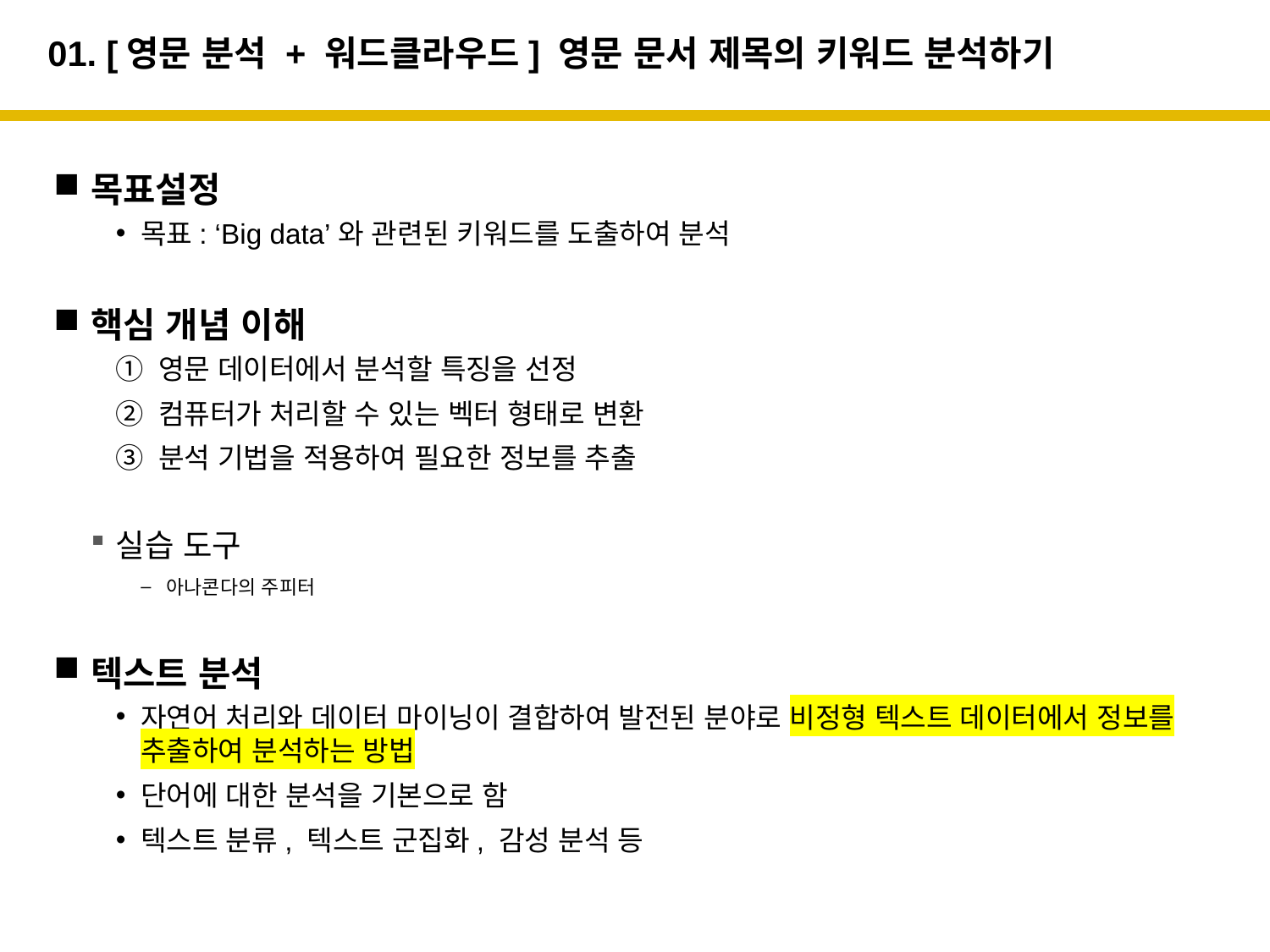

# 01. [영문 분석 + 워드클라우드] 영문 문서 제목의 키워드 분석하기
목표설정
목표: ‘Big data’와 관련된 키워드를 도출하여 분석

핵심 개념 이해
① 영문 데이터에서 분석할 특징을 선정
② 컴퓨터가 처리할 수 있는 벡터 형태로 변환
③ 분석 기법을 적용하여 필요한 정보를 추출

실습 도구
아나콘다의 주피터

텍스트 분석
자연어 처리와 데이터 마이닝이 결합하여 발전된 분야로 비정형 텍스트 데이터에서 정보를 추출하여 분석하는 방법
단어에 대한 분석을 기본으로 함
텍스트 분류, 텍스트 군집화, 감성 분석 등